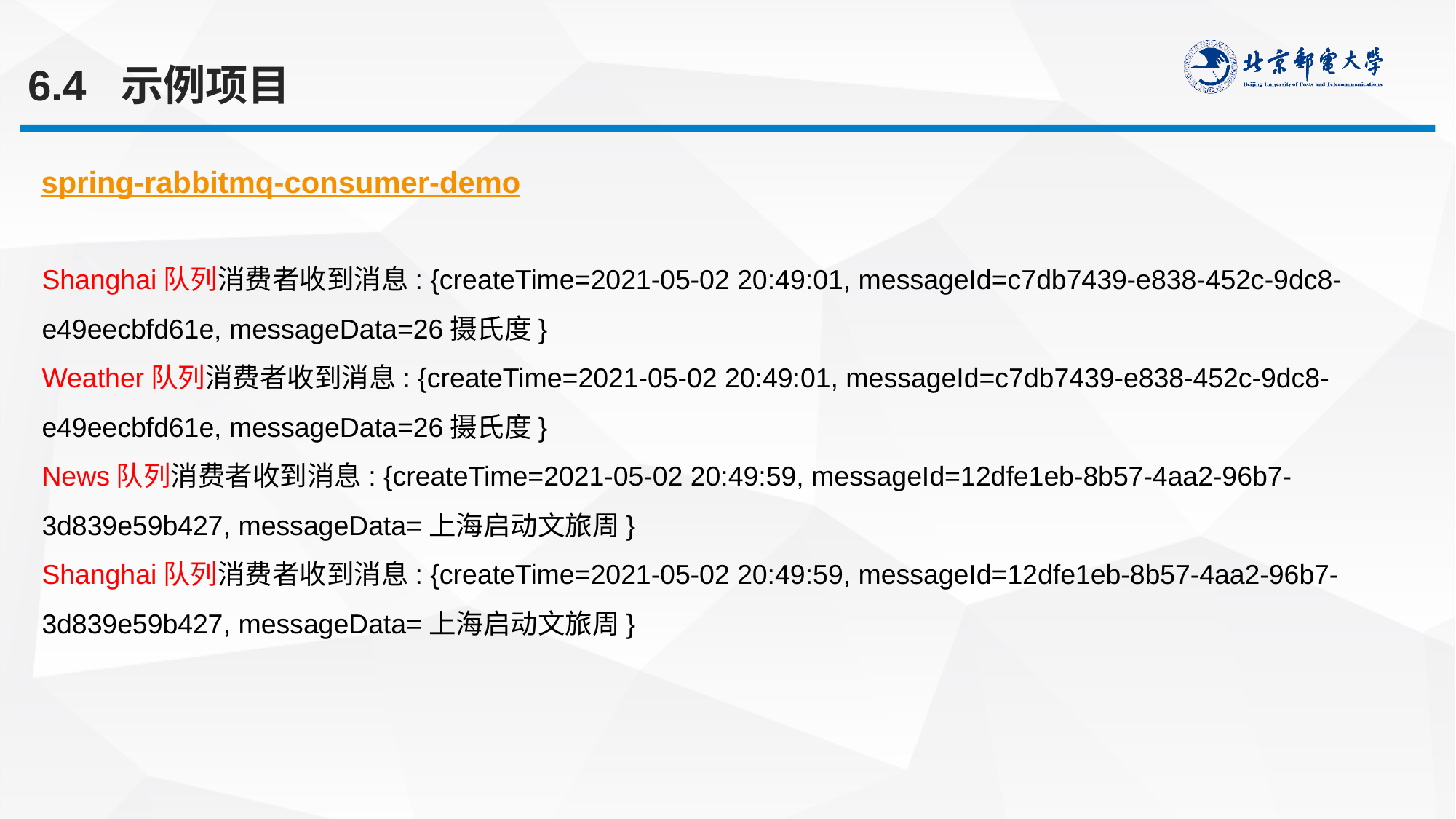

6.4  示例项目

spring-rabbitmq-consumer-demo
Shanghai队列消费者收到消息: {createTime=2021-05-02 20:49:01, messageId=c7db7439-e838-452c-9dc8-e49eecbfd61e, messageData=26摄氏度}
Weather队列消费者收到消息: {createTime=2021-05-02 20:49:01, messageId=c7db7439-e838-452c-9dc8-e49eecbfd61e, messageData=26摄氏度}
News队列消费者收到消息: {createTime=2021-05-02 20:49:59, messageId=12dfe1eb-8b57-4aa2-96b7-3d839e59b427, messageData=上海启动文旅周}
Shanghai队列消费者收到消息: {createTime=2021-05-02 20:49:59, messageId=12dfe1eb-8b57-4aa2-96b7-3d839e59b427, messageData=上海启动文旅周}